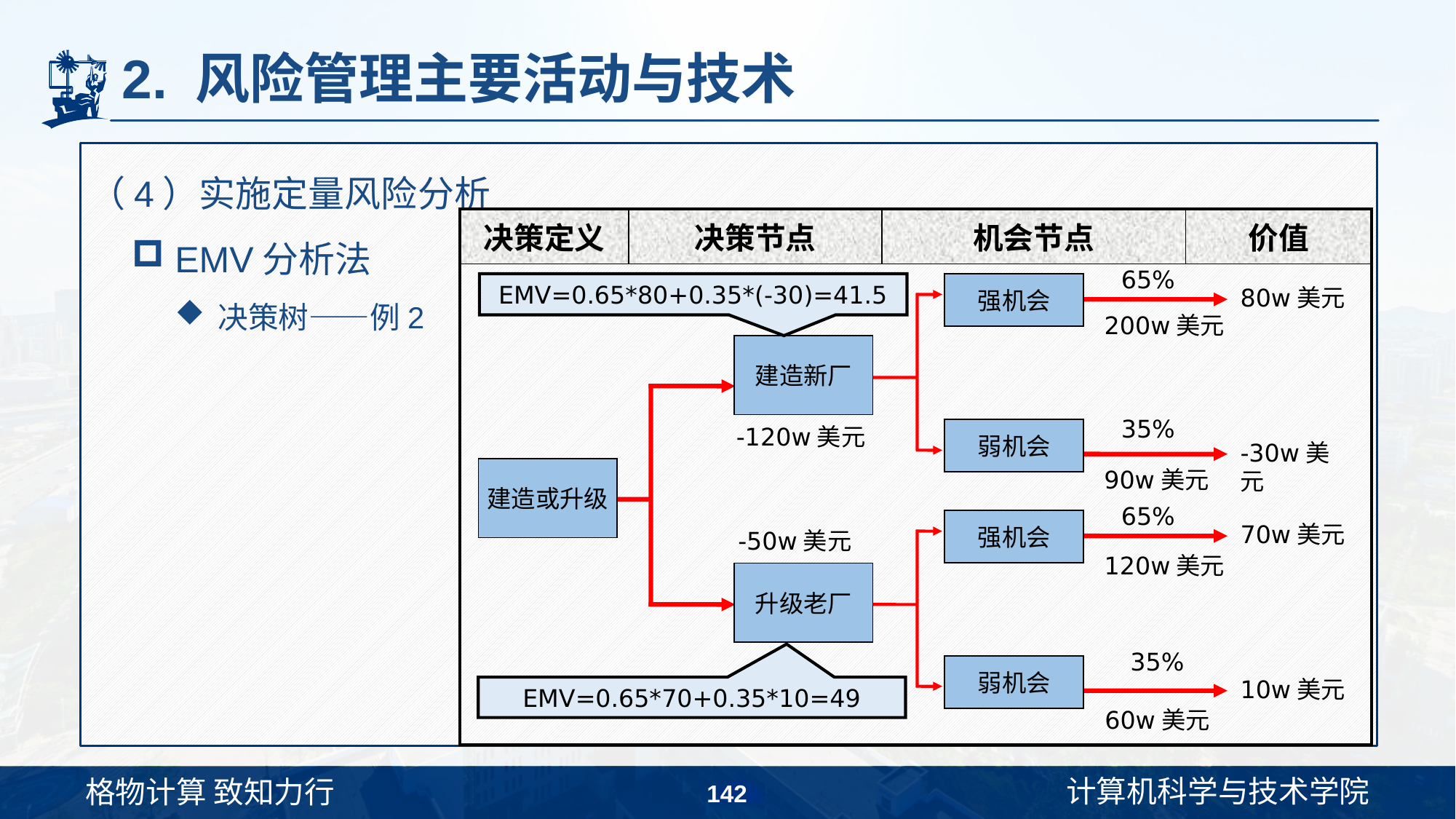

# 2. 风险管理主要活动与技术
（4）实施定量风险分析
EMV分析法
决策树——例2
| 决策定义 | 决策节点 | 机会节点 | 价值 |
| --- | --- | --- | --- |
|  |  |  |  |
65%
强机会
EMV=0.65*80+0.35*(-30)=41.5
80w美元

200w美元
建造新厂

35%
-120w美元
弱机会
-30w美元

建造或升级
90w美元
65%

强机会
70w美元
-50w美元

120w美元
升级老厂

35%
弱机会
10w美元
EMV=0.65*70+0.35*10=49

60w美元
142